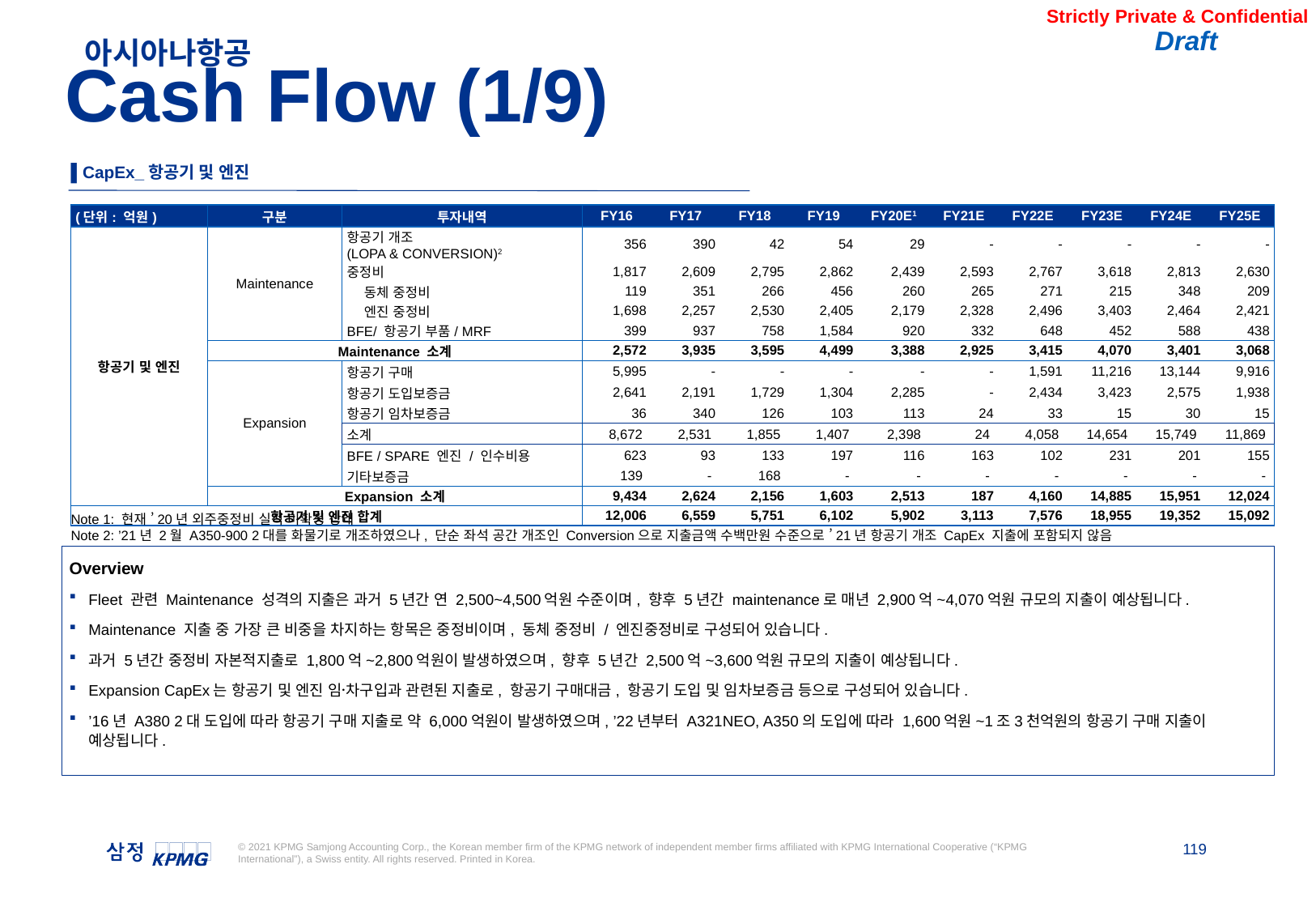

아시아나항공
Cash Flow (1/9)
▌CapEx_항공기 및 엔진

| (단위: 억원) | 구분 | 투자내역 | FY16 | FY17 | FY18 | FY19 | FY20E1 | FY21E | FY22E | FY23E | FY24E | FY25E |
| --- | --- | --- | --- | --- | --- | --- | --- | --- | --- | --- | --- | --- |
| 항공기 및 엔진 | Maintenance | 항공기 개조 (LOPA & CONVERSION)2 | 356 | 390 | 42 | 54 | 29 | - | - | - | - | - |
|  |  | 중정비 | 1,817 | 2,609 | 2,795 | 2,862 | 2,439 | 2,593 | 2,767 | 3,618 | 2,813 | 2,630 |
|  |  | 동체 중정비 | 119 | 351 | 266 | 456 | 260 | 265 | 271 | 215 | 348 | 209 |
|  |  | 엔진 중정비 | 1,698 | 2,257 | 2,530 | 2,405 | 2,179 | 2,328 | 2,496 | 3,403 | 2,464 | 2,421 |
|  |  | BFE/ 항공기 부품/ MRF | 399 | 937 | 758 | 1,584 | 920 | 332 | 648 | 452 | 588 | 438 |
|  | Maintenance 소계 |  | 2,572 | 3,935 | 3,595 | 4,499 | 3,388 | 2,925 | 3,415 | 4,070 | 3,401 | 3,068 |
|  | Expansion | 항공기 구매 | 5,995 | - | - | - | - | - | 1,591 | 11,216 | 13,144 | 9,916 |
|  |  | 항공기 도입보증금 | 2,641 | 2,191 | 1,729 | 1,304 | 2,285 | - | 2,434 | 3,423 | 2,575 | 1,938 |
|  |  | 항공기 임차보증금 | 36 | 340 | 126 | 103 | 113 | 24 | 33 | 15 | 30 | 15 |
|  |  | 소계 | 8,672 | 2,531 | 1,855 | 1,407 | 2,398 | 24 | 4,058 | 14,654 | 15,749 | 11,869 |
|  |  | BFE / SPARE 엔진 / 인수비용 | 623 | 93 | 133 | 197 | 116 | 163 | 102 | 231 | 201 | 155 |
|  |  | 기타보증금 | 139 | - | 168 | - | - | - | - | - | - | - |
|  | Expansion 소계 |  | 9,434 | 2,624 | 2,156 | 1,603 | 2,513 | 187 | 4,160 | 14,885 | 15,951 | 12,024 |
| 항공기 및 엔진 합계 |  |  | 12,006 | 6,559 | 5,751 | 6,102 | 5,902 | 3,113 | 7,576 | 18,955 | 19,352 | 15,092 |
Note 1: 현재 ’20년 외주중정비 실적 미확정 상태
Note 2: ’21년 2월 A350-900 2대를 화물기로 개조하였으나, 단순 좌석 공간 개조인 Conversion으로 지출금액 수백만원 수준으로 ’21년 항공기 개조 CapEx 지출에 포함되지 않음
Overview
Fleet 관련 Maintenance 성격의 지출은 과거 5년간 연 2,500~4,500억원 수준이며, 향후 5년간 maintenance로 매년 2,900억~4,070억원 규모의 지출이 예상됩니다.
Maintenance 지출 중 가장 큰 비중을 차지하는 항목은 중정비이며, 동체 중정비 / 엔진중정비로 구성되어 있습니다.
과거 5년간 중정비 자본적지출로 1,800억~2,800억원이 발생하였으며, 향후 5년간 2,500억~3,600억원 규모의 지출이 예상됩니다.
Expansion CapEx는 항공기 및 엔진 임차〮구입과 관련된 지출로, 항공기 구매대금, 항공기 도입 및 임차보증금 등으로 구성되어 있습니다.
’16년 A380 2대 도입에 따라 항공기 구매 지출로 약 6,000억원이 발생하였으며, ’22년부터 A321NEO, A350의 도입에 따라 1,600억원~1조3천억원의 항공기 구매 지출이 예상됩니다.